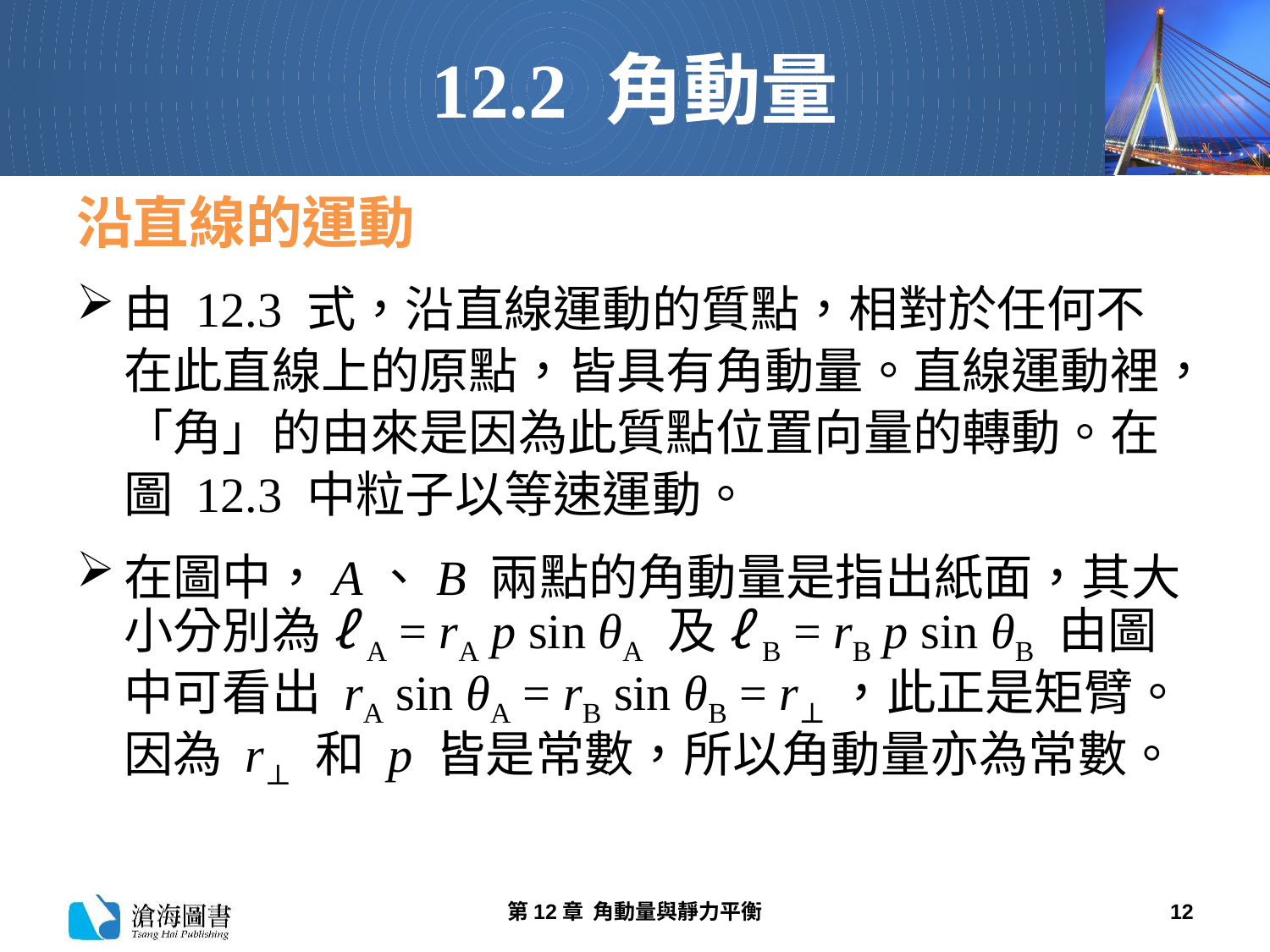

# 12.2 角動量
沿直線的運動
由 12.3 式，沿直線運動的質點，相對於任何不在此直線上的原點，皆具有角動量。直線運動裡，「角」的由來是因為此質點位置向量的轉動。在圖 12.3 中粒子以等速運動。
在圖中，A、B 兩點的角動量是指出紙面，其大小分別為 ℓA = rA p sin θA 及 ℓB = rB p sin θB 由圖中可看出 rA sin θA = rB sin θB = r⊥，此正是矩臂。因為 r⊥ 和 p 皆是常數，所以角動量亦為常數。

第12章  角動量與靜力平衡
12